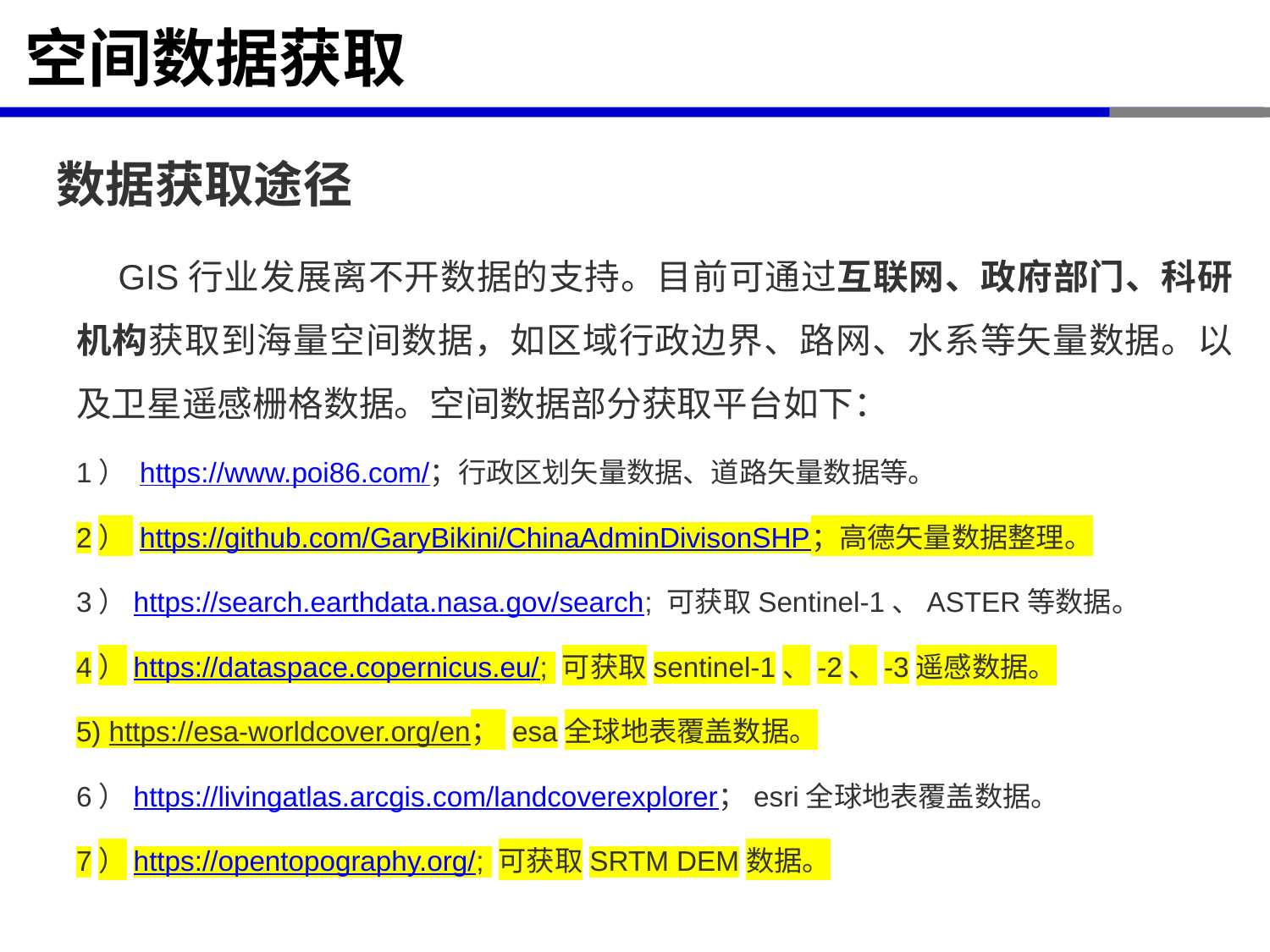

# 空间数据获取
数据获取途径
    GIS行业发展离不开数据的支持。目前可通过互联网、政府部门、科研机构获取到海量空间数据，如区域行政边界、路网、水系等矢量数据。以及卫星遥感栅格数据。空间数据部分获取平台如下：
1） https://www.poi86.com/；行政区划矢量数据、道路矢量数据等。
2） https://github.com/GaryBikini/ChinaAdminDivisonSHP；高德矢量数据整理。
3）https://search.earthdata.nasa.gov/search; 可获取Sentinel-1、ASTER等数据。
4）https://dataspace.copernicus.eu/; 可获取sentinel-1、-2、-3遥感数据。
5) https://esa-worldcover.org/en； esa全球地表覆盖数据。
6）https://livingatlas.arcgis.com/landcoverexplorer；esri全球地表覆盖数据。
7）https://opentopography.org/; 可获取SRTM DEM数据。